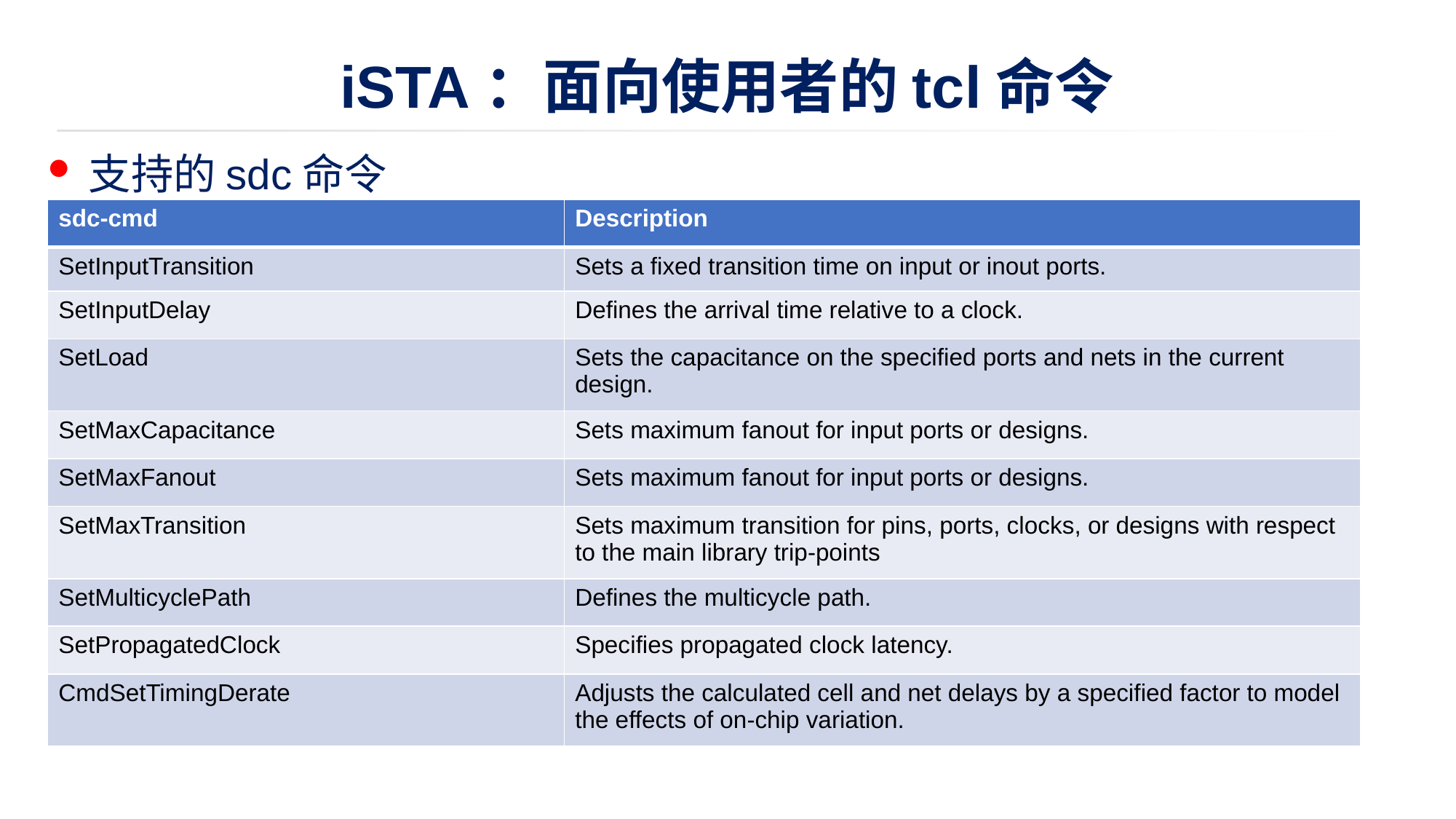

# iSTA：面向使用者的tcl命令
支持的sdc命令

| sdc-cmd | Description |
| --- | --- |
| SetInputTransition | Sets a fixed transition time on input or inout ports. |
| SetInputDelay | Defines the arrival time relative to a clock. |
| SetLoad | Sets the capacitance on the specified ports and nets in the current design. |
| SetMaxCapacitance | Sets maximum fanout for input ports or designs. |
| SetMaxFanout | Sets maximum fanout for input ports or designs. |
| SetMaxTransition | Sets maximum transition for pins, ports, clocks, or designs with respect to the main library trip-points |
| SetMulticyclePath | Defines the multicycle path. |
| SetPropagatedClock | Specifies propagated clock latency. |
| CmdSetTimingDerate | Adjusts the calculated cell and net delays by a specified factor to model the effects of on-chip variation. |